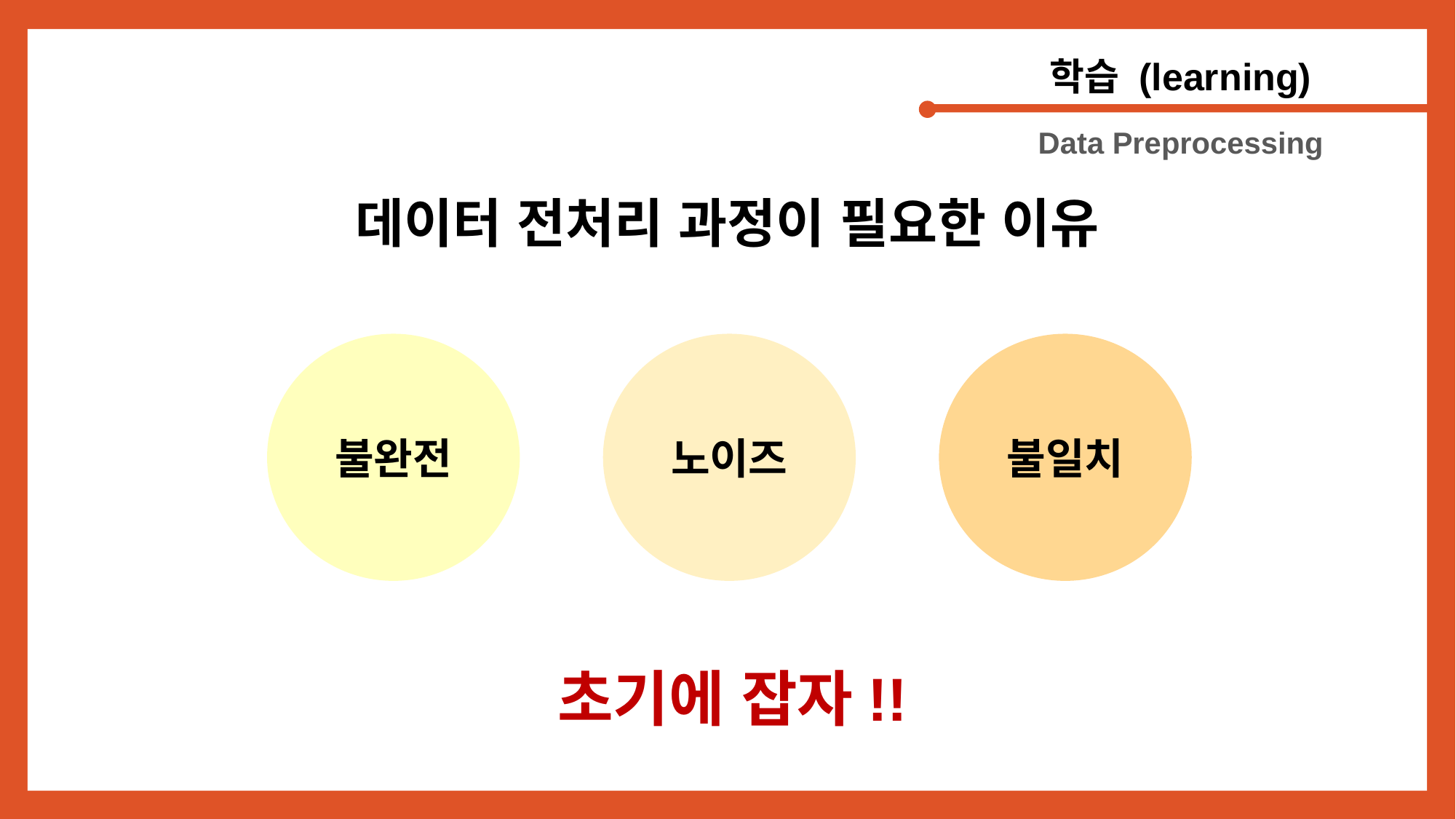

학습 (learning)

Data Preprocessing
데이터 전처리 과정이 필요한 이유
불완전
노이즈
불일치
초기에 잡자!!